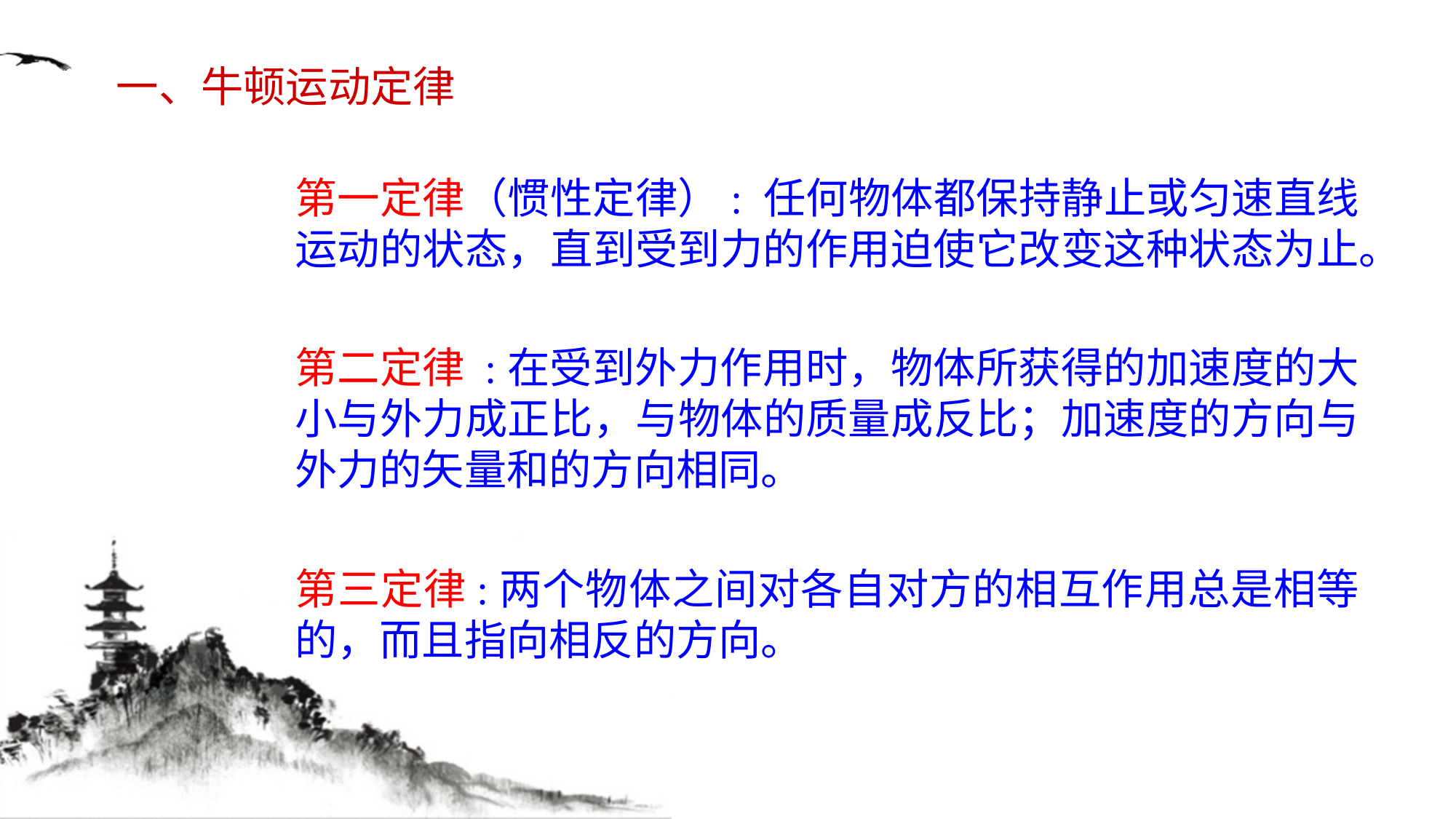

一、牛顿运动定律
第一定律（惯性定律）: 任何物体都保持静止或匀速直线运动的状态，直到受到力的作用迫使它改变这种状态为止。
第二定律 :在受到外力作用时，物体所获得的加速度的大小与外力成正比，与物体的质量成反比；加速度的方向与外力的矢量和的方向相同。
第三定律:两个物体之间对各自对方的相互作用总是相等的，而且指向相反的方向。